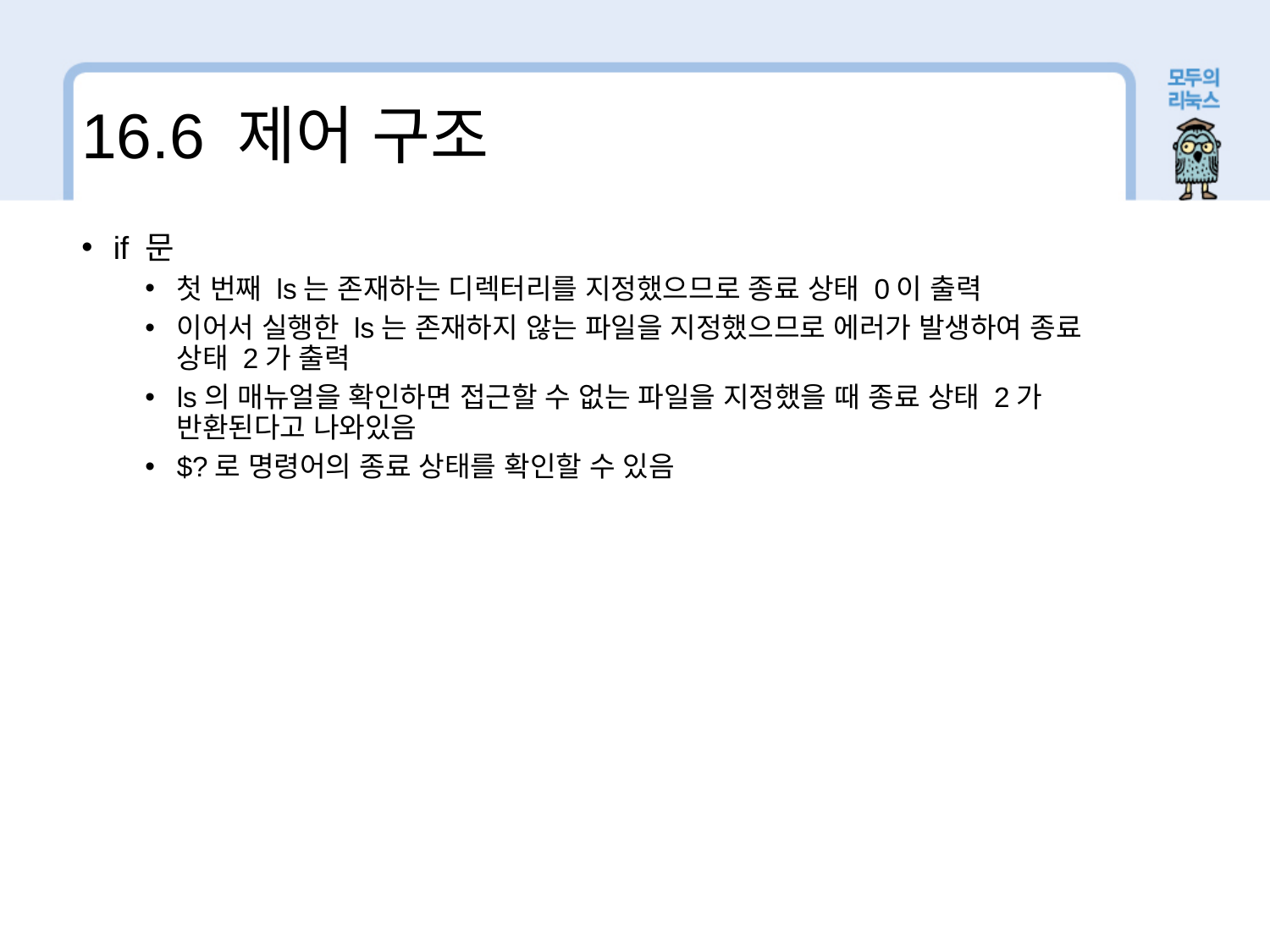

16.6 제어 구조
if 문
첫 번째 ls는 존재하는 디렉터리를 지정했으므로 종료 상태 0이 출력
이어서 실행한 ls는 존재하지 않는 파일을 지정했으므로 에러가 발생하여 종료 상태 2가 출력
ls의 매뉴얼을 확인하면 접근할 수 없는 파일을 지정했을 때 종료 상태 2가 반환된다고 나와있음
$?로 명령어의 종료 상태를 확인할 수 있음